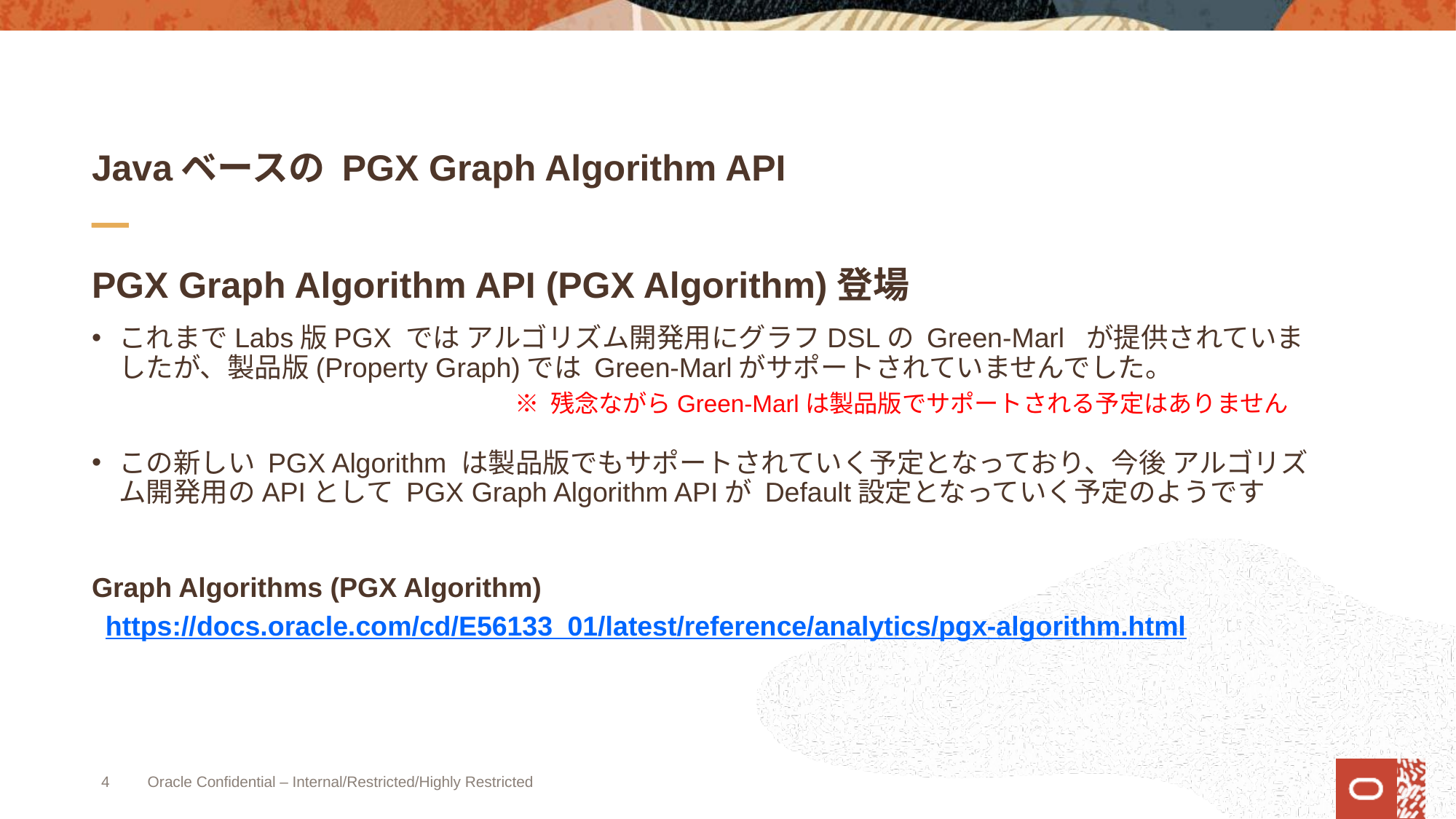

# Javaベースの PGX Graph Algorithm API
PGX Graph Algorithm API (PGX Algorithm)登場
これまでLabs版PGX では アルゴリズム開発用にグラフDSLの Green-Marl  が提供されていましたが、製品版(Property Graph)では Green-Marlがサポートされていませんでした。

この新しい PGX Algorithm は製品版でもサポートされていく予定となっており、今後 アルゴリズム開発用のAPIとして PGX Graph Algorithm APIが Default設定となっていく予定のようです

Graph Algorithms (PGX Algorithm)
※ 残念ながらGreen-Marlは製品版でサポートされる予定はありません
https://docs.oracle.com/cd/E56133_01/latest/reference/analytics/pgx-algorithm.html
4
Oracle Confidential – Internal/Restricted/Highly Restricted